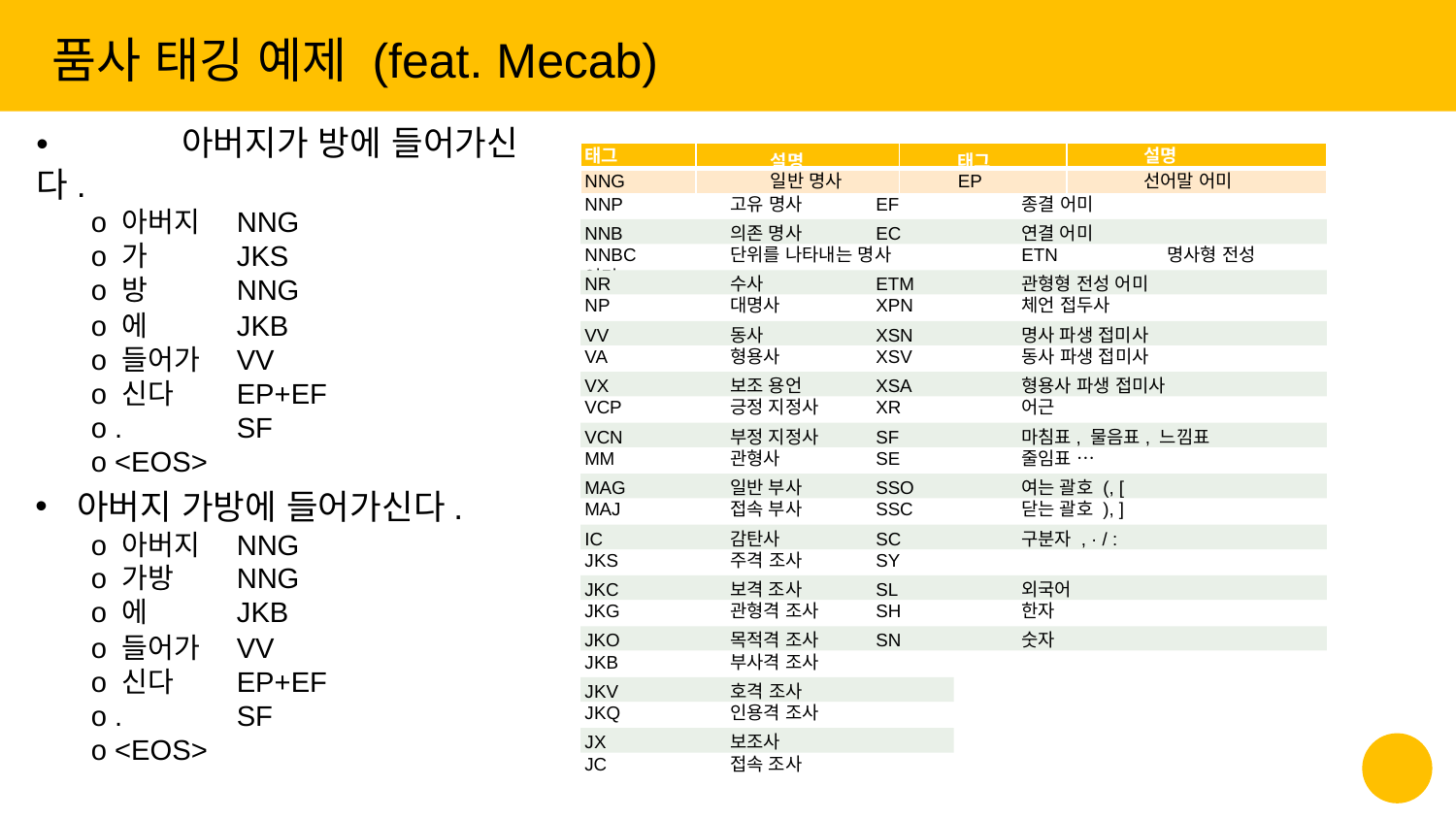

품사 태깅 예제 (feat. Mecab)
•	아버지가 방에 들어가신다.
o 아버지	NNG
o 가	JKS
o 방	NNG
o 에	JKB
o 들어가	VV
o 신다	EP+EF
o .	SF
o <EOS>
아버지 가방에 들어가신다.
o 아버지	NNG
o 가방	NNG
o 에	JKB
o 들어가	VV
o 신다	EP+EF
o .	SF
o <EOS>
| 태그 | 설명 | 태그 | 설명 |
| --- | --- | --- | --- |
| NNG | 일반 명사 | EP | 선어말 어미 |
NNP	고유 명사	EF	종결 어미
NNB	의존 명사	EC	연결 어미
NNBC	단위를 나타내는 명사	ETN	명사형 전성 어미
NR	수사	ETM	관형형 전성 어미
NP	대명사	XPN	체언 접두사
VV	동사	XSN	명사 파생 접미사
VA	형용사	XSV	동사 파생 접미사
VX	보조 용언	XSA	형용사 파생 접미사
VCP	긍정 지정사	XR	어근
VCN	부정 지정사	SF	마침표, 물음표, 느낌표
MM	관형사	SE	줄임표 …
MAG	일반 부사	SSO	여는 괄호 (, [
MAJ	접속 부사	SSC	닫는 괄호 ), ]
IC	감탄사	SC	구분자 , · / :
JKS	주격 조사	SY
31
JKC	보격 조사	SL	외국어
JKG	관형격 조사	SH	한자
JKO	목적격 조사	SN	숫자
JKB	부사격 조사
JKV	호격 조사
JKQ	인용격 조사
JX	보조사
JC	접속 조사